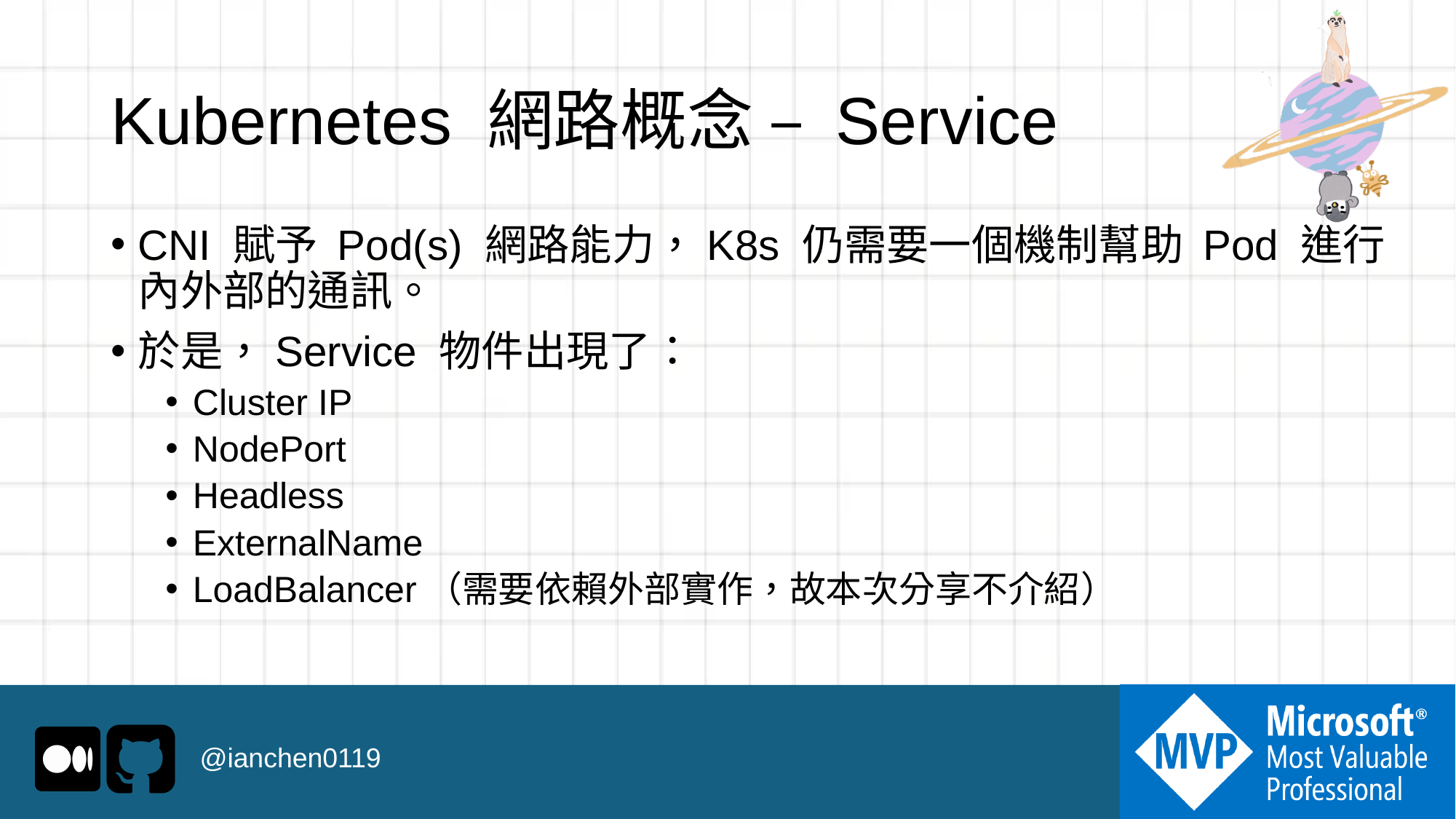

# Kubernetes 網路概念 – Service
CNI 賦予 Pod(s) 網路能力，K8s 仍需要一個機制幫助 Pod 進行內外部的通訊。
於是，Service 物件出現了：
Cluster IP
NodePort
Headless
ExternalName
LoadBalancer（需要依賴外部實作，故本次分享不介紹）